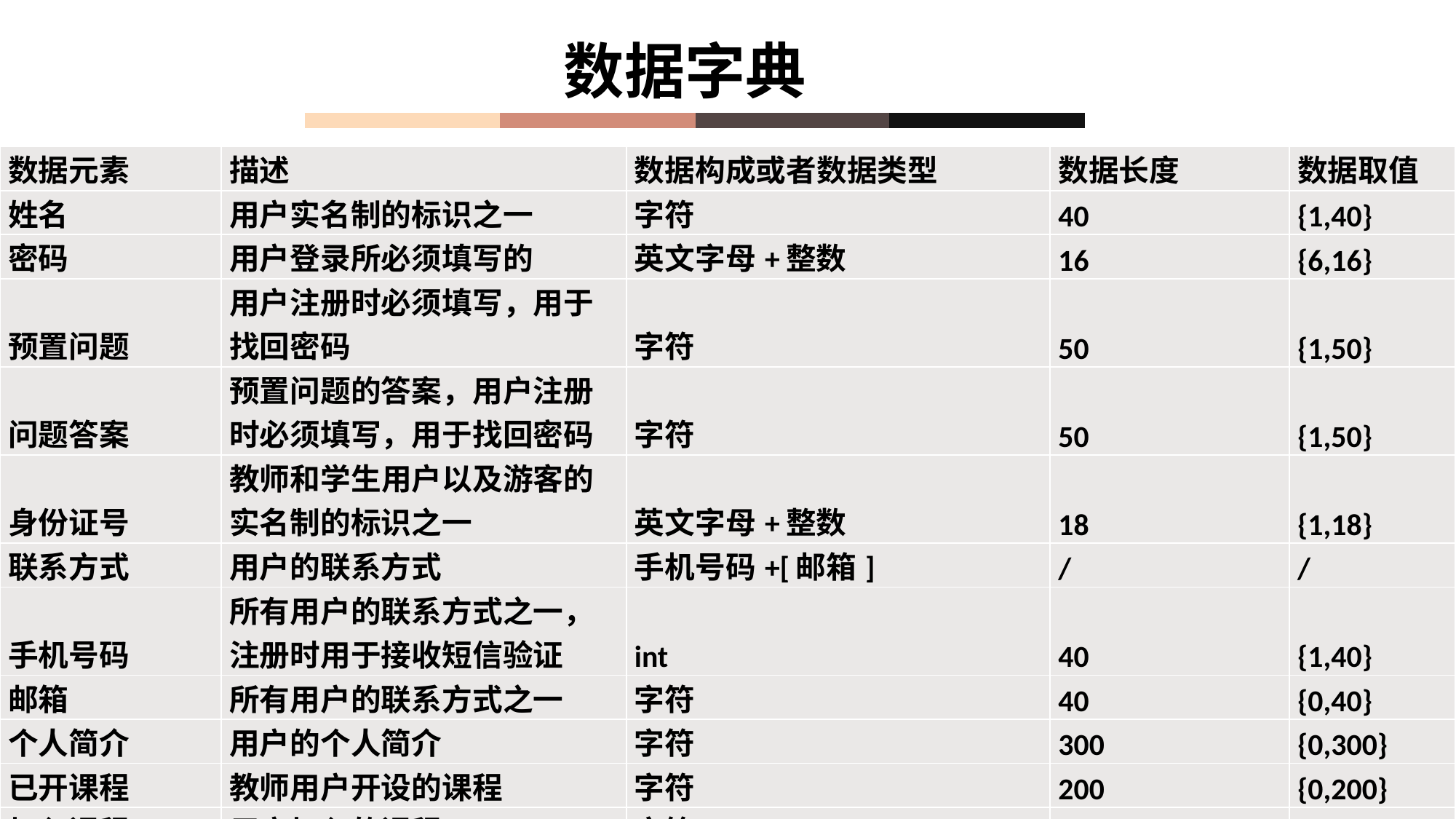

数据字典
| 数据元素 | 描述 | 数据构成或者数据类型 | 数据长度 | 数据取值 |
| --- | --- | --- | --- | --- |
| 姓名 | 用户实名制的标识之一 | 字符 | 40 | {1,40} |
| 密码 | 用户登录所必须填写的 | 英文字母+整数 | 16 | {6,16} |
| 预置问题 | 用户注册时必须填写，用于找回密码 | 字符 | 50 | {1,50} |
| 问题答案 | 预置问题的答案，用户注册时必须填写，用于找回密码 | 字符 | 50 | {1,50} |
| 身份证号 | 教师和学生用户以及游客的实名制的标识之一 | 英文字母+整数 | 18 | {1,18} |
| 联系方式 | 用户的联系方式 | 手机号码+[邮箱] | / | / |
| 手机号码 | 所有用户的联系方式之一，注册时用于接收短信验证 | int | 40 | {1,40} |
| 邮箱 | 所有用户的联系方式之一 | 字符 | 40 | {0,40} |
| 个人简介 | 用户的个人简介 | 字符 | 300 | {0,300} |
| 已开课程 | 教师用户开设的课程 | 字符 | 200 | {0,200} |
| 加入课程 | 用户加入的课程 | 字符 | 200 | {0,200} |
| 账号 | 游客的身份标识 | 英文字母+整数 | 12 | {5,12} |